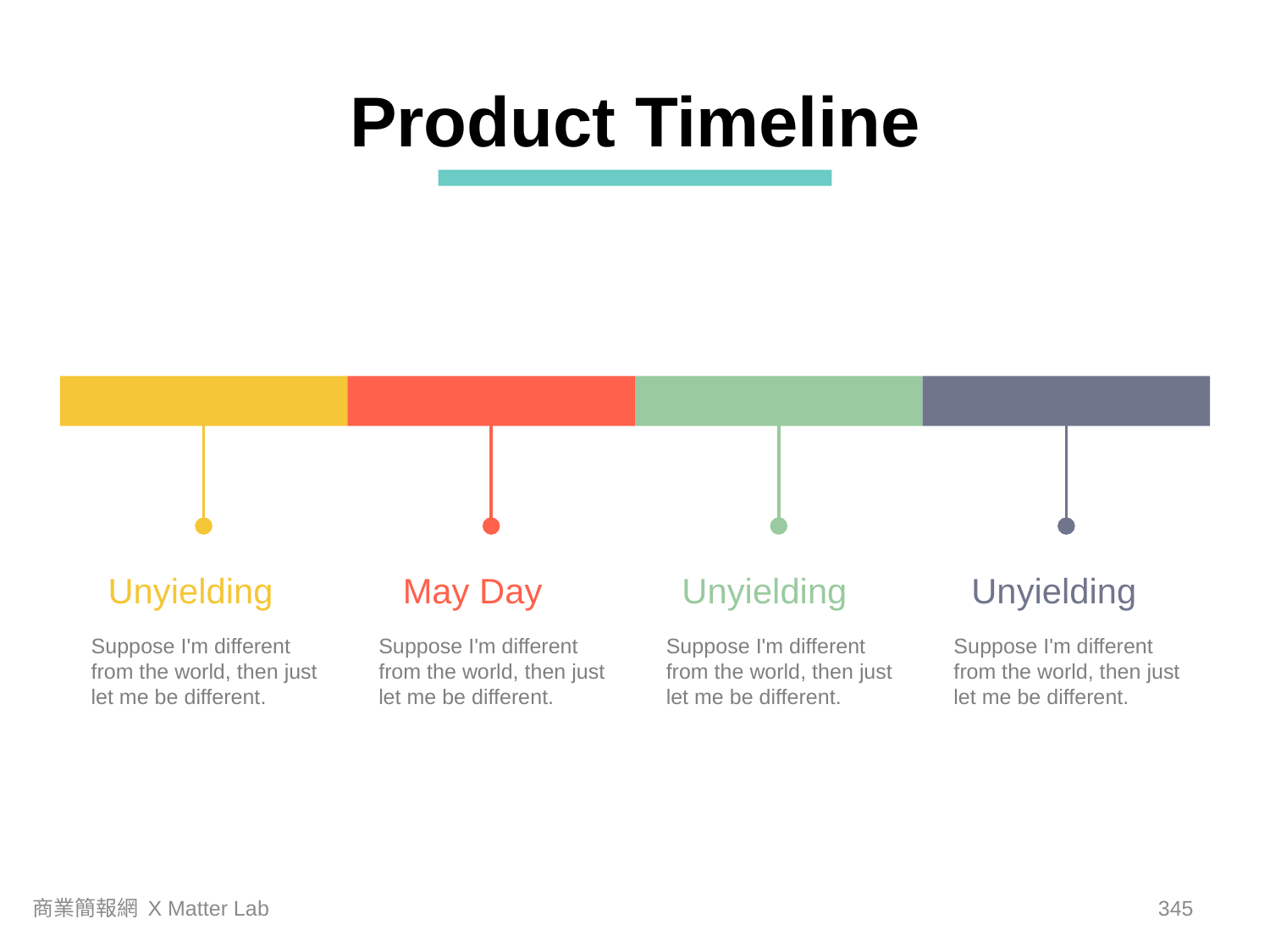

Product Timeline

2014
2015
2016
2017
Unyielding
May Day
Unyielding
Unyielding
Suppose I'm different from the world, then just let me be different.
Suppose I'm different from the world, then just let me be different.
Suppose I'm different from the world, then just let me be different.
Suppose I'm different from the world, then just let me be different.
商業簡報網 X Matter Lab
345